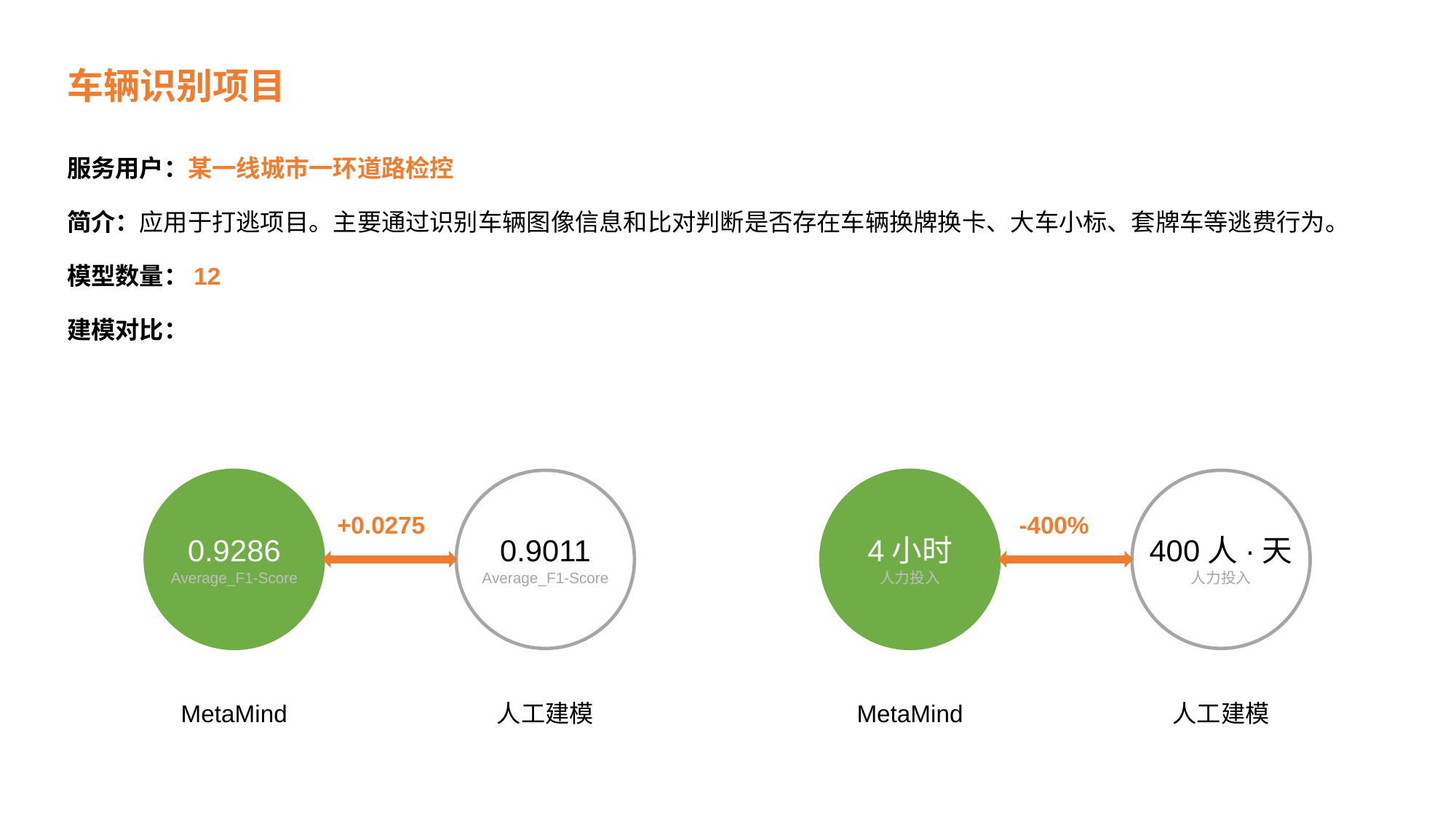

车辆识别项目
服务用户：某一线城市一环道路检控
简介：应用于打逃项目。主要通过识别车辆图像信息和比对判断是否存在车辆换牌换卡、大车小标、套牌车等逃费行为。
模型数量：12
建模对比：

0.9286
Average_F1-Score
0.9011
Average_F1-Score
MetaMind
人工建模

4小时
人力投入
400人·天
人力投入
MetaMind
人工建模
+0.0275
-400%